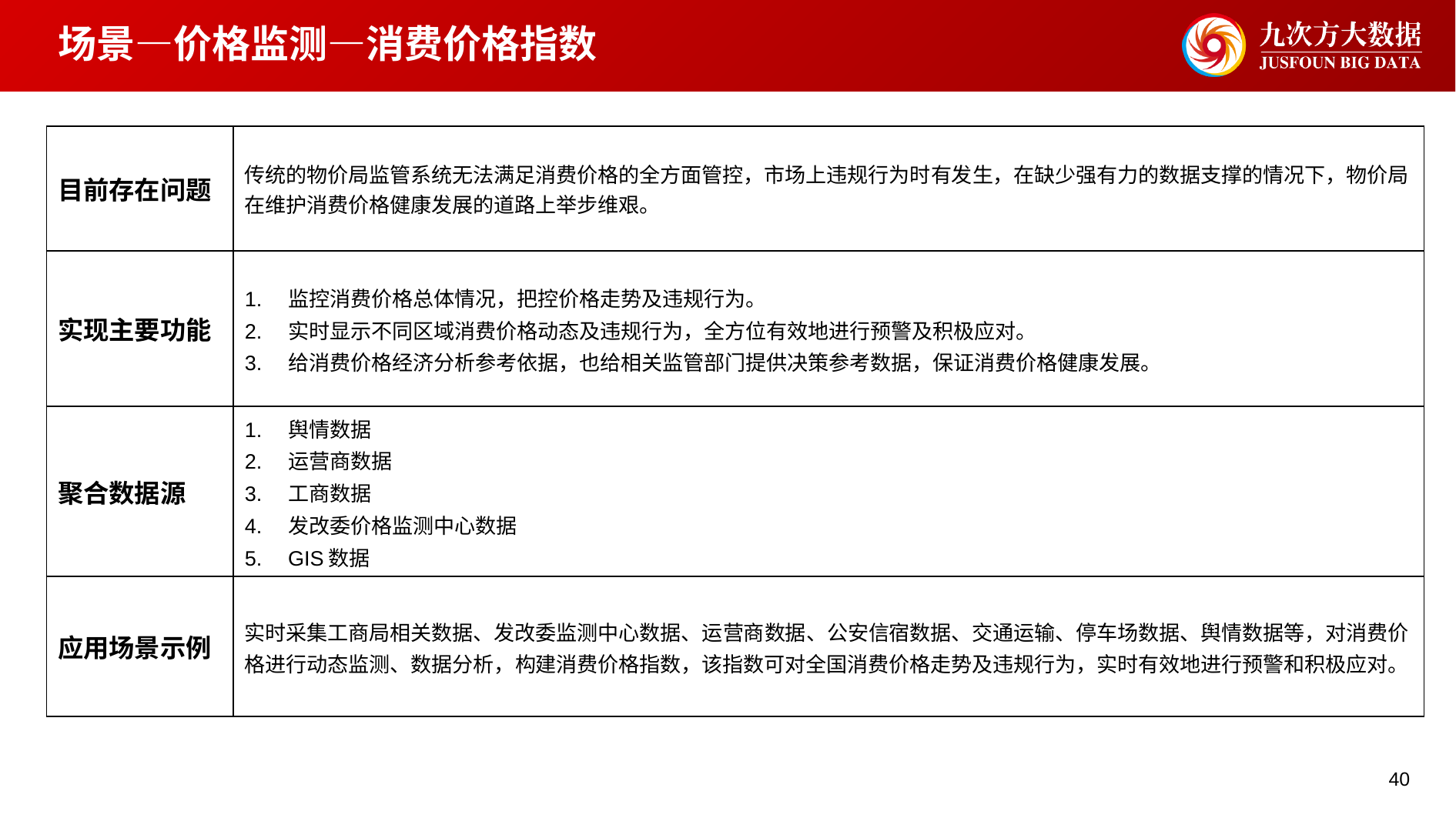

# 场景—价格监测—消费价格指数
| 目前存在问题 | 传统的物价局监管系统无法满足消费价格的全方面管控，市场上违规行为时有发生，在缺少强有力的数据支撑的情况下，物价局在维护消费价格健康发展的道路上举步维艰。 |
| --- | --- |
| 实现主要功能 | 监控消费价格总体情况，把控价格走势及违规行为。 实时显示不同区域消费价格动态及违规行为，全方位有效地进行预警及积极应对。 给消费价格经济分析参考依据，也给相关监管部门提供决策参考数据，保证消费价格健康发展。 |
| 聚合数据源 | 舆情数据 运营商数据 工商数据 发改委价格监测中心数据 GIS数据 |
| 应用场景示例 | 实时采集工商局相关数据、发改委监测中心数据、运营商数据、公安信宿数据、交通运输、停车场数据、舆情数据等，对消费价格进行动态监测、数据分析，构建消费价格指数，该指数可对全国消费价格走势及违规行为，实时有效地进行预警和积极应对。 |
40